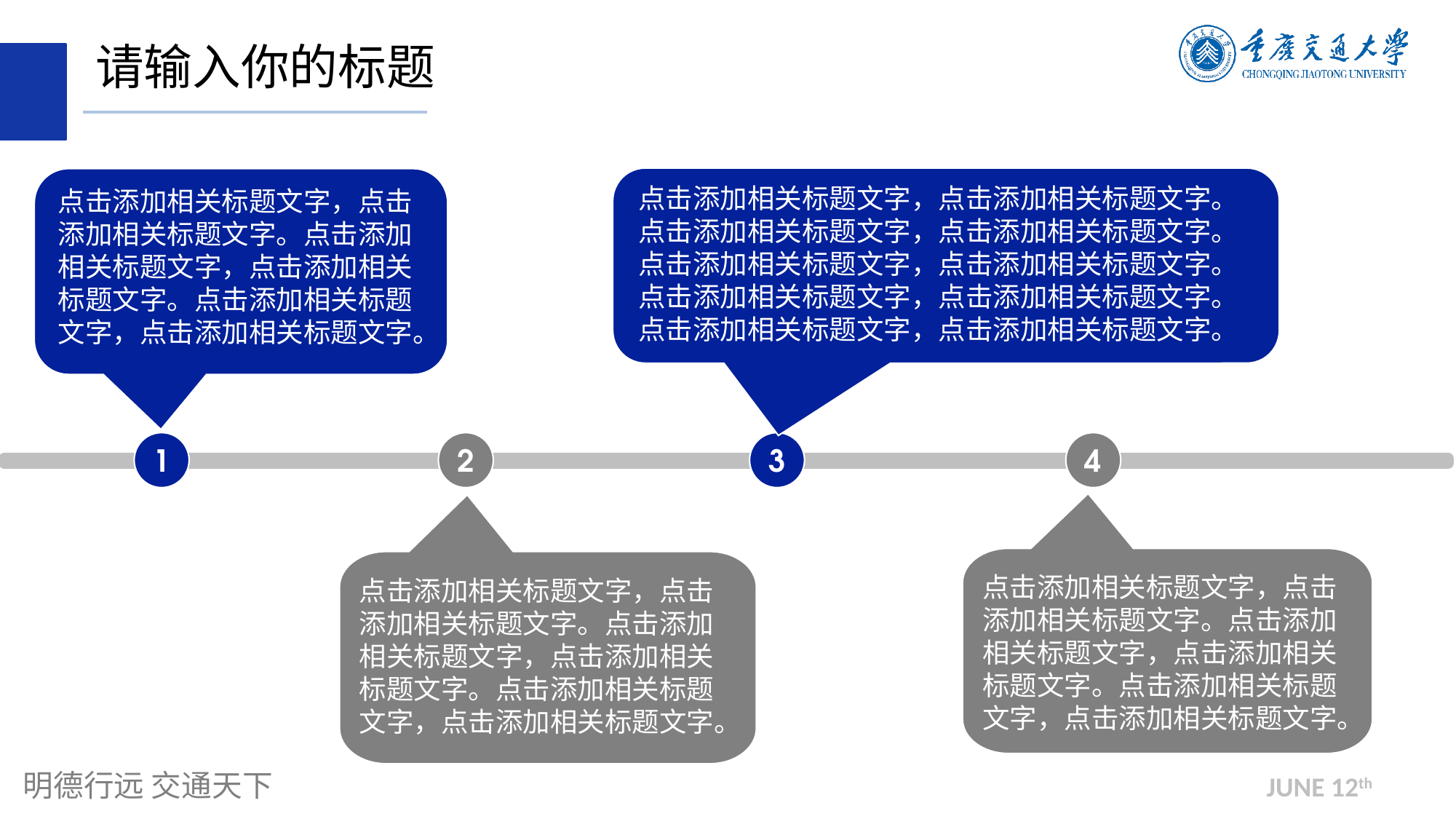

请输入你的标题

点击添加相关标题文字，点击添加相关标题文字。点击添加相关标题文字，点击添加相关标题文字。点击添加相关标题文字，点击添加相关标题文字。点击添加相关标题文字，点击添加相关标题文字。
点击添加相关标题文字，点击添加相关标题文字。

点击添加相关标题文字，点击添加相关标题文字。点击添加相关标题文字，点击添加相关标题文字。点击添加相关标题文字，点击添加相关标题文字。
1
2
3
4

点击添加相关标题文字，点击添加相关标题文字。点击添加相关标题文字，点击添加相关标题文字。点击添加相关标题文字，点击添加相关标题文字。

点击添加相关标题文字，点击添加相关标题文字。点击添加相关标题文字，点击添加相关标题文字。点击添加相关标题文字，点击添加相关标题文字。

JUNE 12th